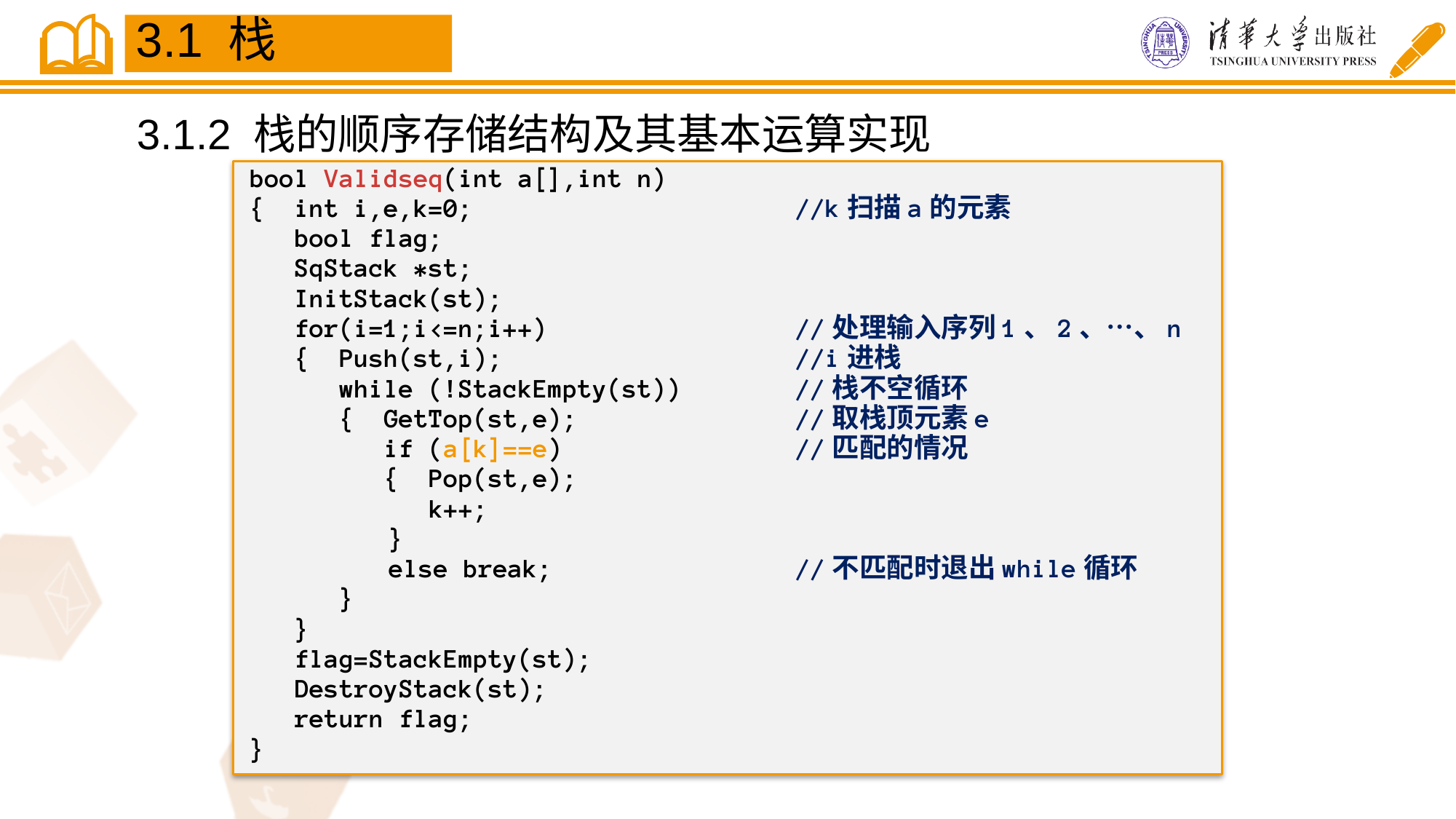

3.1 栈
3.1.2 栈的顺序存储结构及其基本运算实现
bool Validseq(int a[],int n)
{  int i,e,k=0;			//k扫描a的元素
   bool flag;
   SqStack *st;
   InitStack(st);
   for(i=1;i<=n;i++)			//处理输入序列1、2、…、n
   {  Push(st,i);			//i进栈
      while (!StackEmpty(st))	 	//栈不空循环
      {  GetTop(st,e);		//取栈顶元素e
         if (a[k]==e)			//匹配的情况
         {  Pop(st,e);
            k++;
	  }
	  else break;			//不匹配时退出while循环
      }
   }
   flag=StackEmpty(st);
   DestroyStack(st);
   return flag;
}